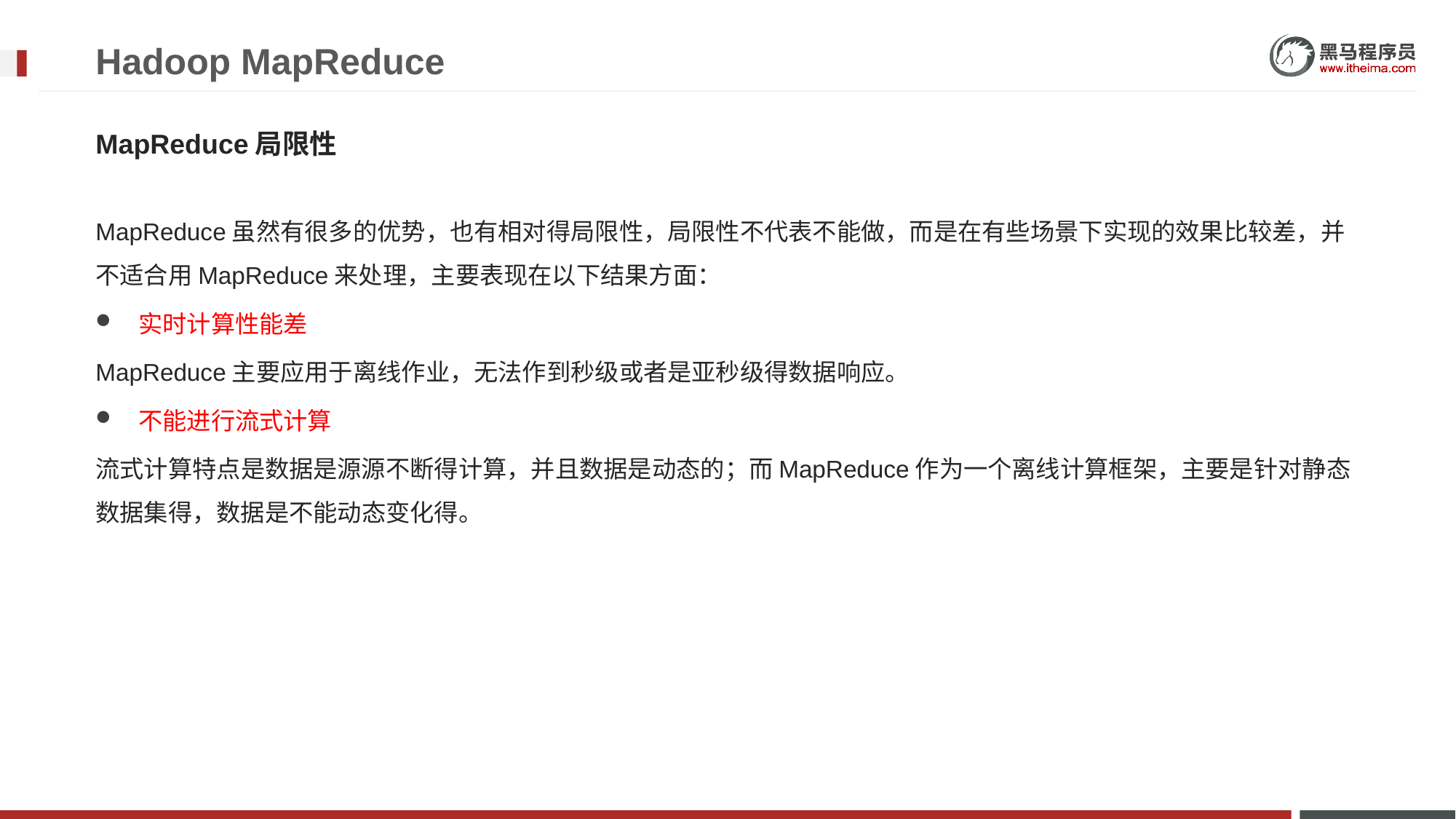

# Hadoop MapReduce
MapReduce局限性
MapReduce虽然有很多的优势，也有相对得局限性，局限性不代表不能做，而是在有些场景下实现的效果比较差，并不适合用MapReduce来处理，主要表现在以下结果方面：
实时计算性能差
MapReduce主要应用于离线作业，无法作到秒级或者是亚秒级得数据响应。
不能进行流式计算
流式计算特点是数据是源源不断得计算，并且数据是动态的；而MapReduce作为一个离线计算框架，主要是针对静态数据集得，数据是不能动态变化得。